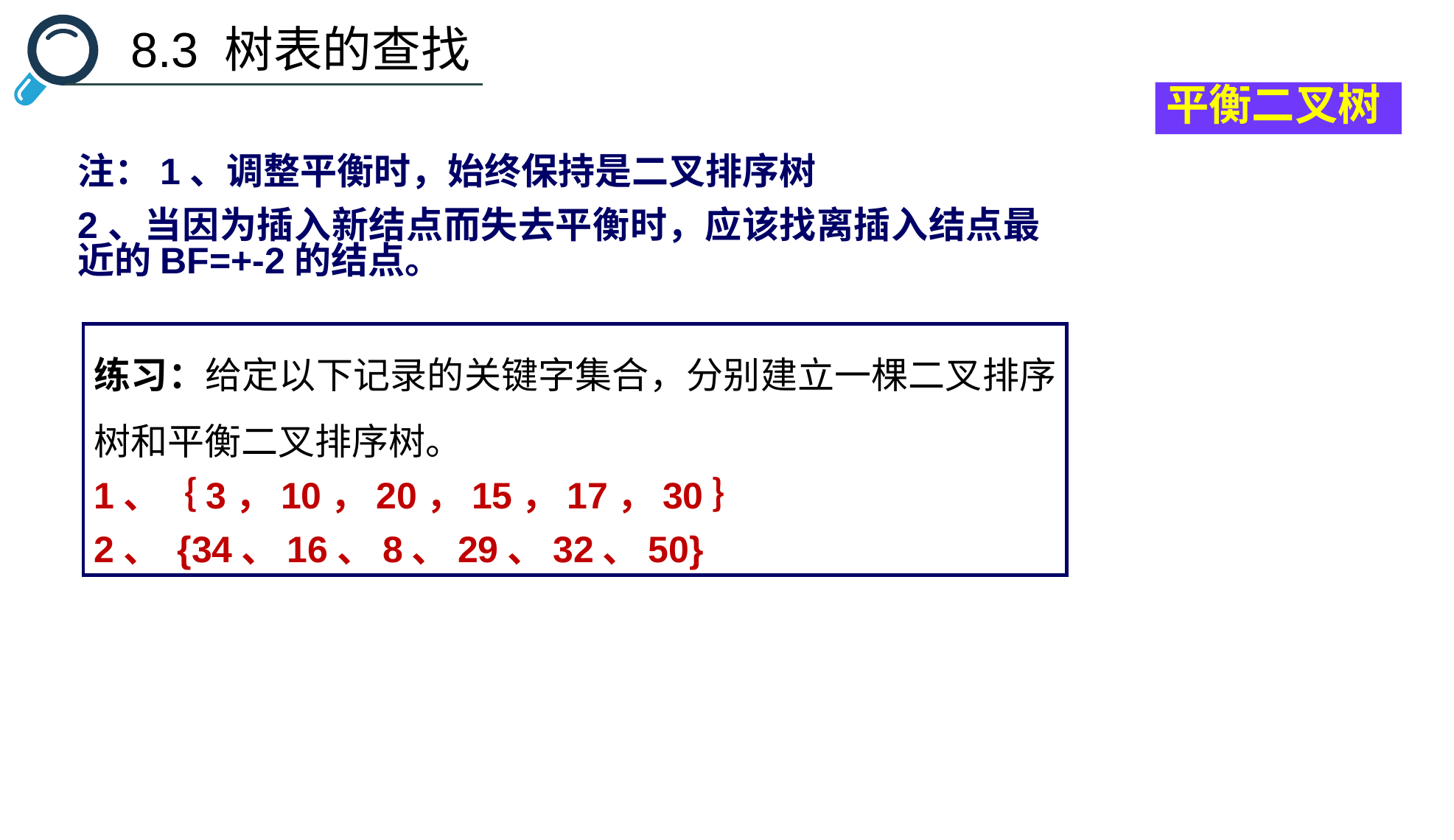

8.3 树表的查找
平衡二叉树
注：1、调整平衡时，始终保持是二叉排序树
2、当因为插入新结点而失去平衡时，应该找离插入结点最近的BF=+-2的结点。
练习：给定以下记录的关键字集合，分别建立一棵二叉排序树和平衡二叉排序树。
1、｛3，10，20，15，17，30｝
2、 {34、16、8、29、32、50}